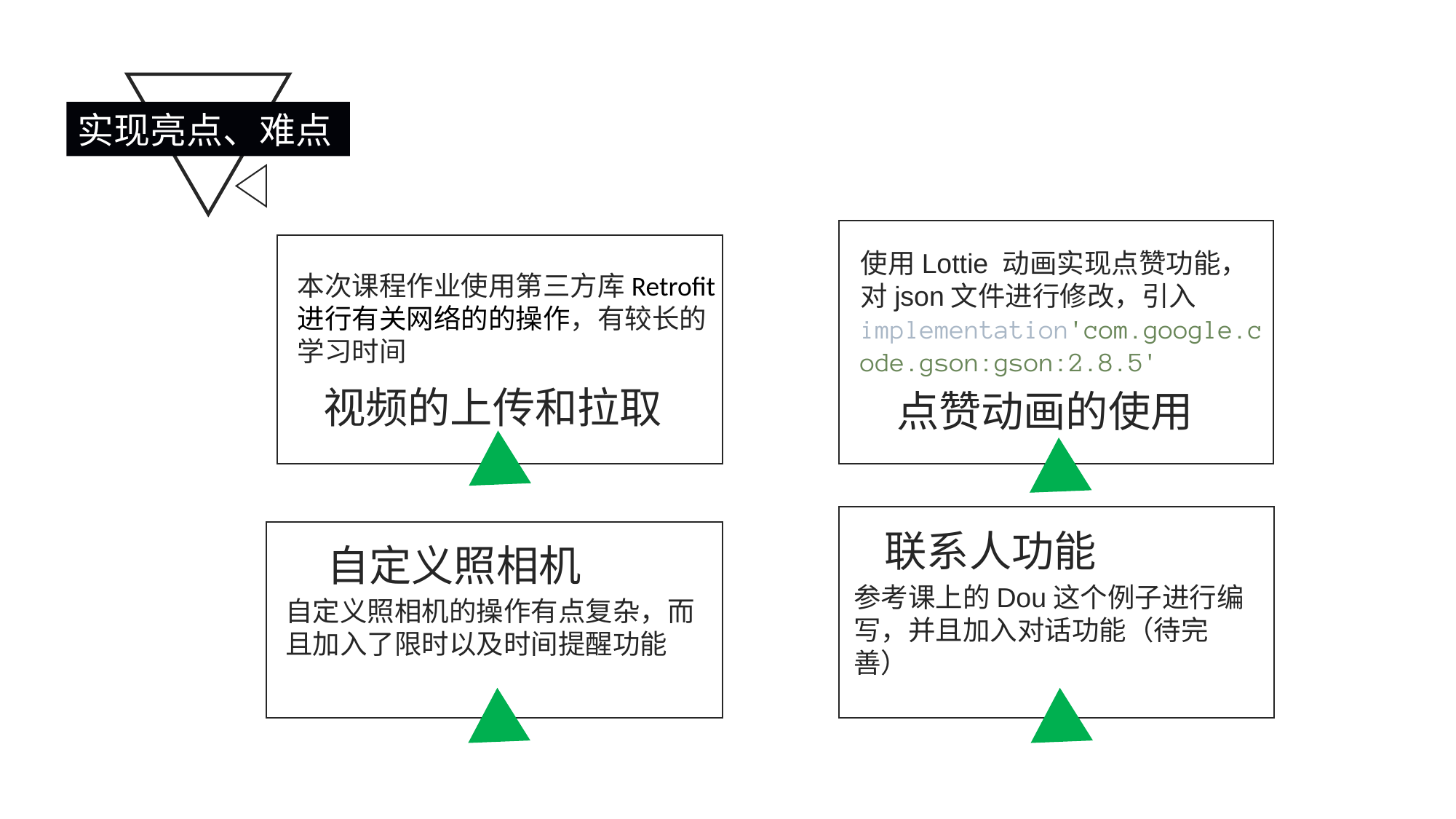

实现亮点、难点

使用Lottie 动画实现点赞功能，对json文件进行修改，引入implementation'com.google.code.gson:gson:2.8.5'

本次课程作业使用第三方库Retrofit进行有关网络的的操作，有较长的学习时间
视频的上传和拉取
点赞动画的使用

联系人功能

自定义照相机
参考课上的Dou这个例子进行编写，并且加入对话功能（待完善）
自定义照相机的操作有点复杂，而且加入了限时以及时间提醒功能